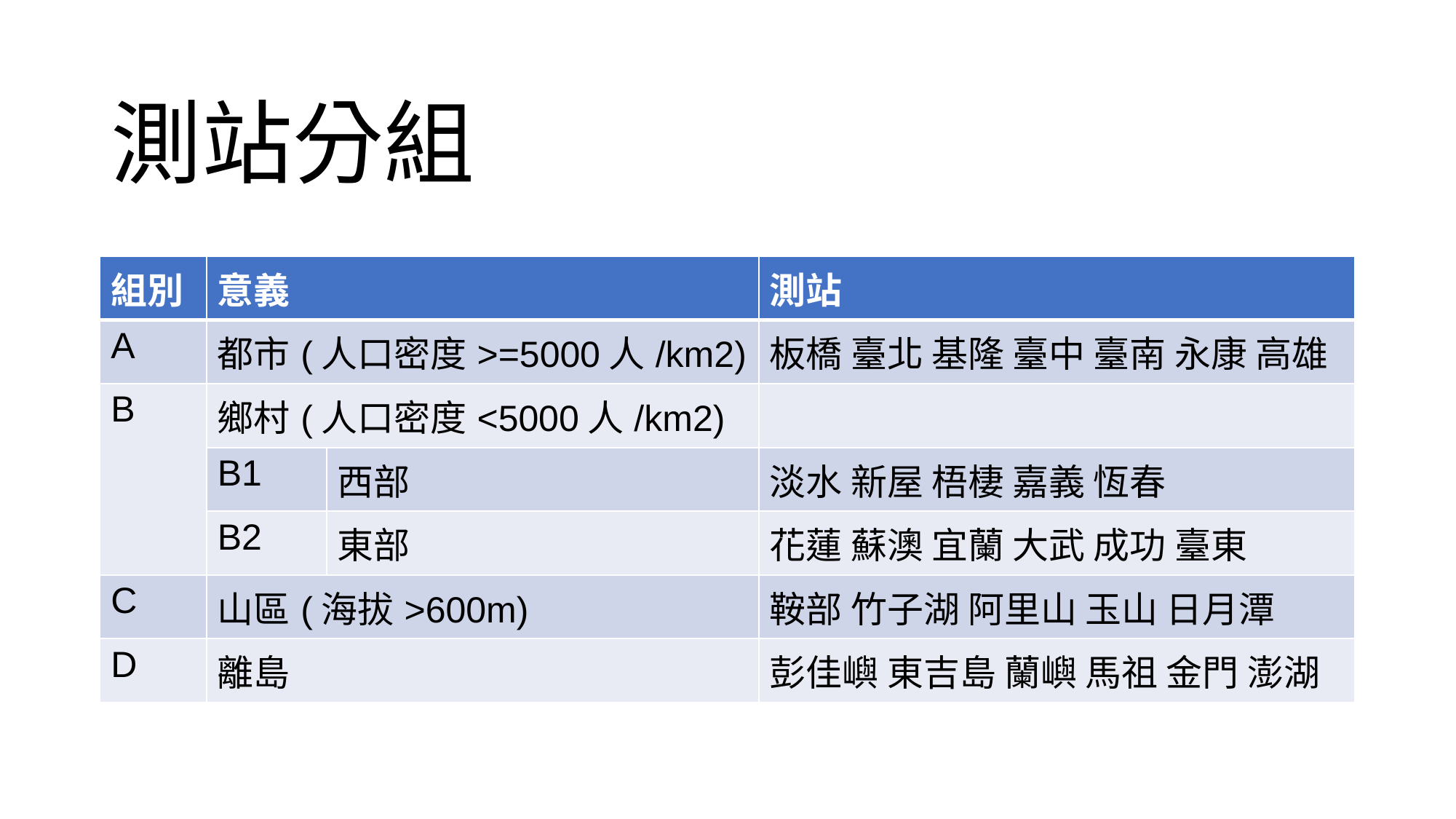

# 測站分組
| 組別 | 意義 |  | 測站 |
| --- | --- | --- | --- |
| A | 都市(人口密度>=5000人/km2) |  | 板橋 臺北 基隆 臺中 臺南 永康 高雄 |
| B | 鄉村(人口密度<5000人/km2) |  |  |
|  | B1 | 西部 | 淡水 新屋 梧棲 嘉義 恆春 |
|  | B2 | 東部 | 花蓮 蘇澳 宜蘭 大武 成功 臺東 |
| C | 山區(海拔>600m) |  | 鞍部 竹子湖 阿里山 玉山 日月潭 |
| D | 離島 |  | 彭佳嶼 東吉島 蘭嶼 馬祖 金門 澎湖 |